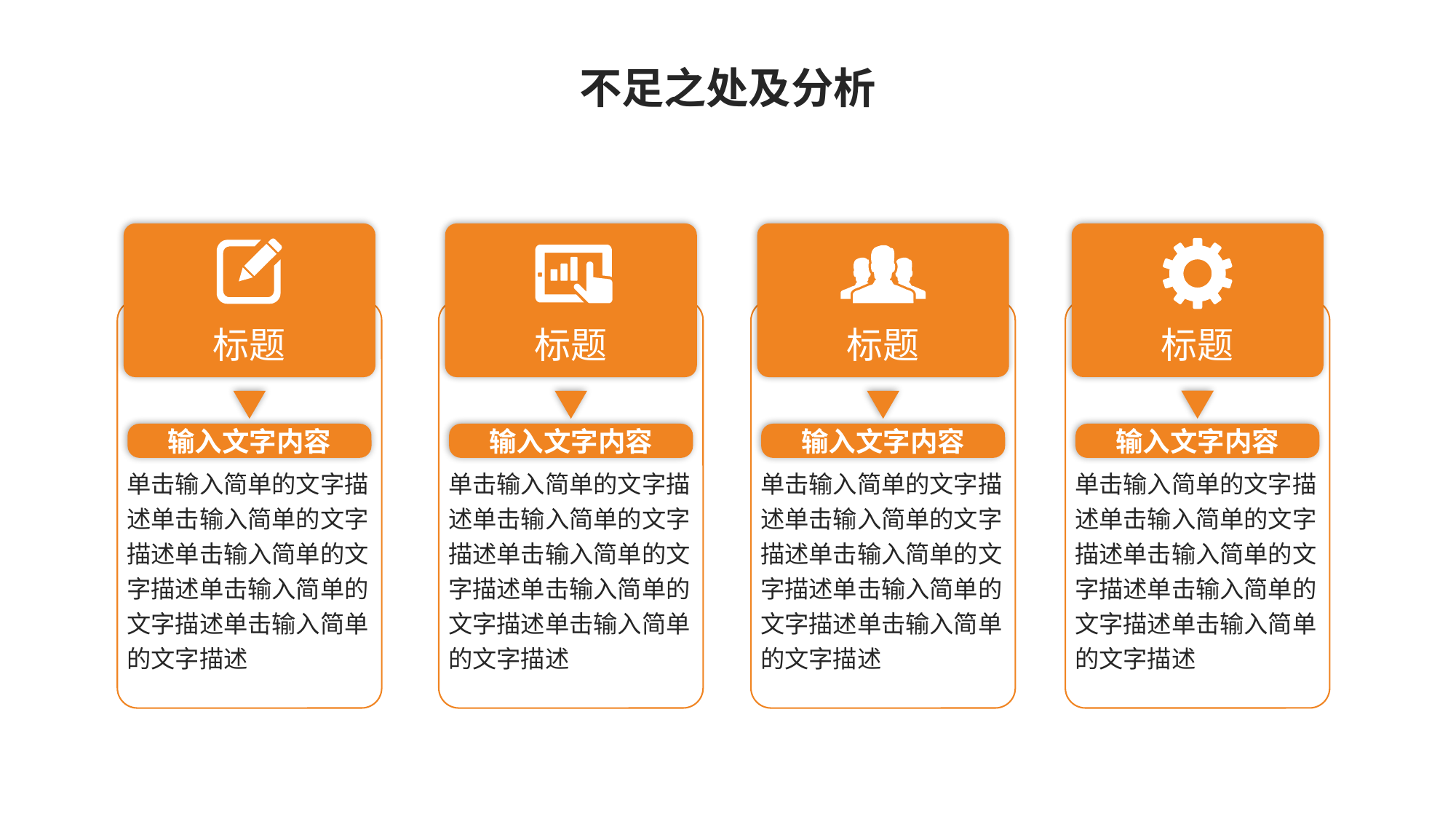

不足之处及分析

标题

输入文字内容
单击输入简单的文字描述单击输入简单的文字描述单击输入简单的文字描述单击输入简单的文字描述单击输入简单的文字描述

标题

输入文字内容
单击输入简单的文字描述单击输入简单的文字描述单击输入简单的文字描述单击输入简单的文字描述单击输入简单的文字描述

标题

输入文字内容
单击输入简单的文字描述单击输入简单的文字描述单击输入简单的文字描述单击输入简单的文字描述单击输入简单的文字描述

标题

输入文字内容
单击输入简单的文字描述单击输入简单的文字描述单击输入简单的文字描述单击输入简单的文字描述单击输入简单的文字描述